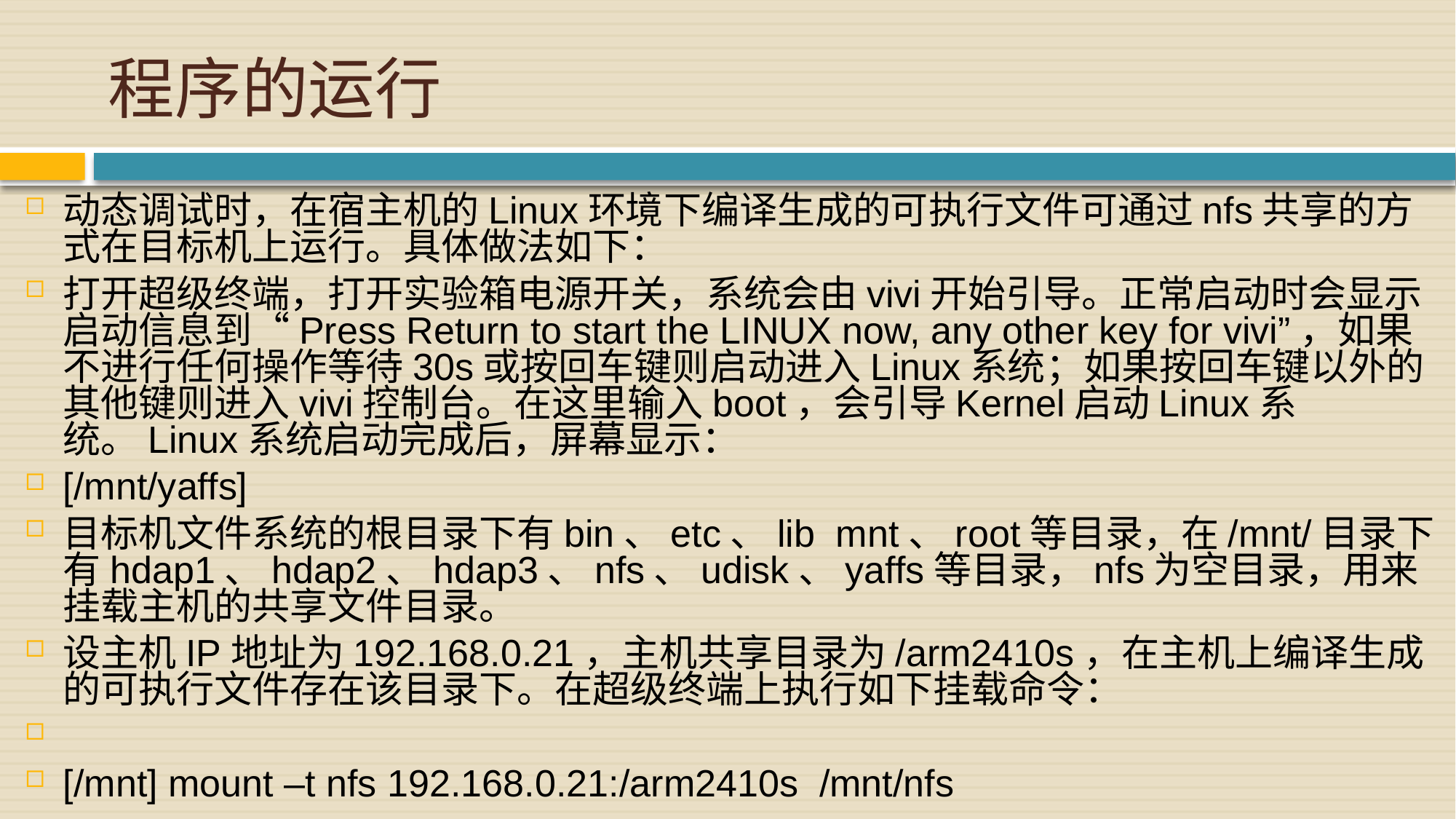

# 程序的运行
动态调试时，在宿主机的Linux环境下编译生成的可执行文件可通过nfs共享的方式在目标机上运行。具体做法如下：
打开超级终端，打开实验箱电源开关，系统会由vivi开始引导。正常启动时会显示启动信息到“Press Return to start the LINUX now, any other key for vivi”，如果不进行任何操作等待30s或按回车键则启动进入Linux系统；如果按回车键以外的其他键则进入vivi控制台。在这里输入boot，会引导Kernel启动Linux系统。Linux系统启动完成后，屏幕显示：
[/mnt/yaffs]
目标机文件系统的根目录下有bin、etc、lib  mnt、root等目录，在/mnt/目录下有hdap1、hdap2、hdap3、nfs、udisk、yaffs等目录，nfs为空目录，用来挂载主机的共享文件目录。
设主机IP地址为192.168.0.21，主机共享目录为/arm2410s，在主机上编译生成的可执行文件存在该目录下。在超级终端上执行如下挂载命令：

[/mnt] mount –t nfs 192.168.0.21:/arm2410s  /mnt/nfs